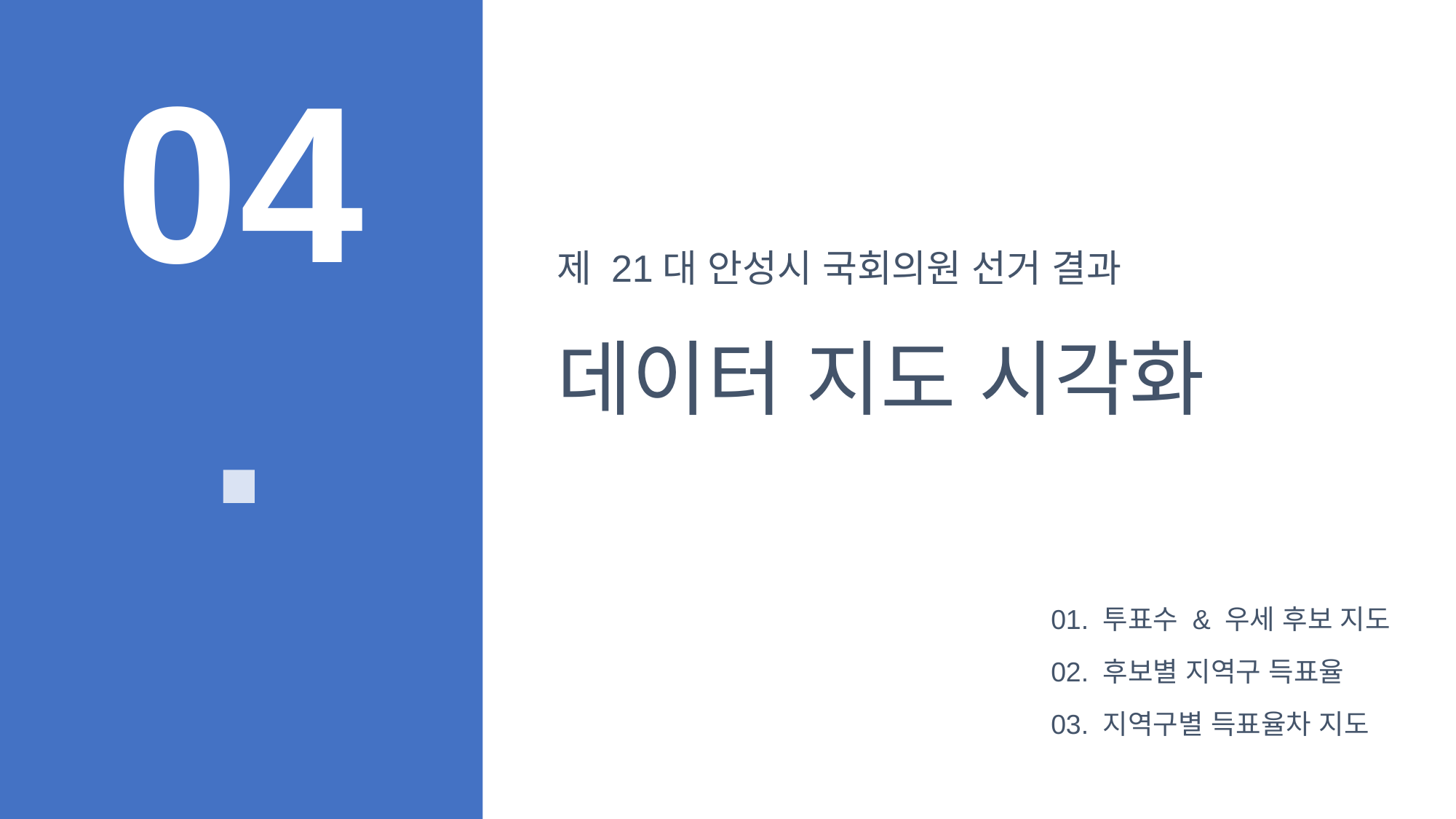

제 21대 안성시 국회의원 선거 결과

데이터 지도 시각화
04.
01. 투표수 & 우세 후보 지도
02. 후보별 지역구 득표율
03. 지역구별 득표율차 지도